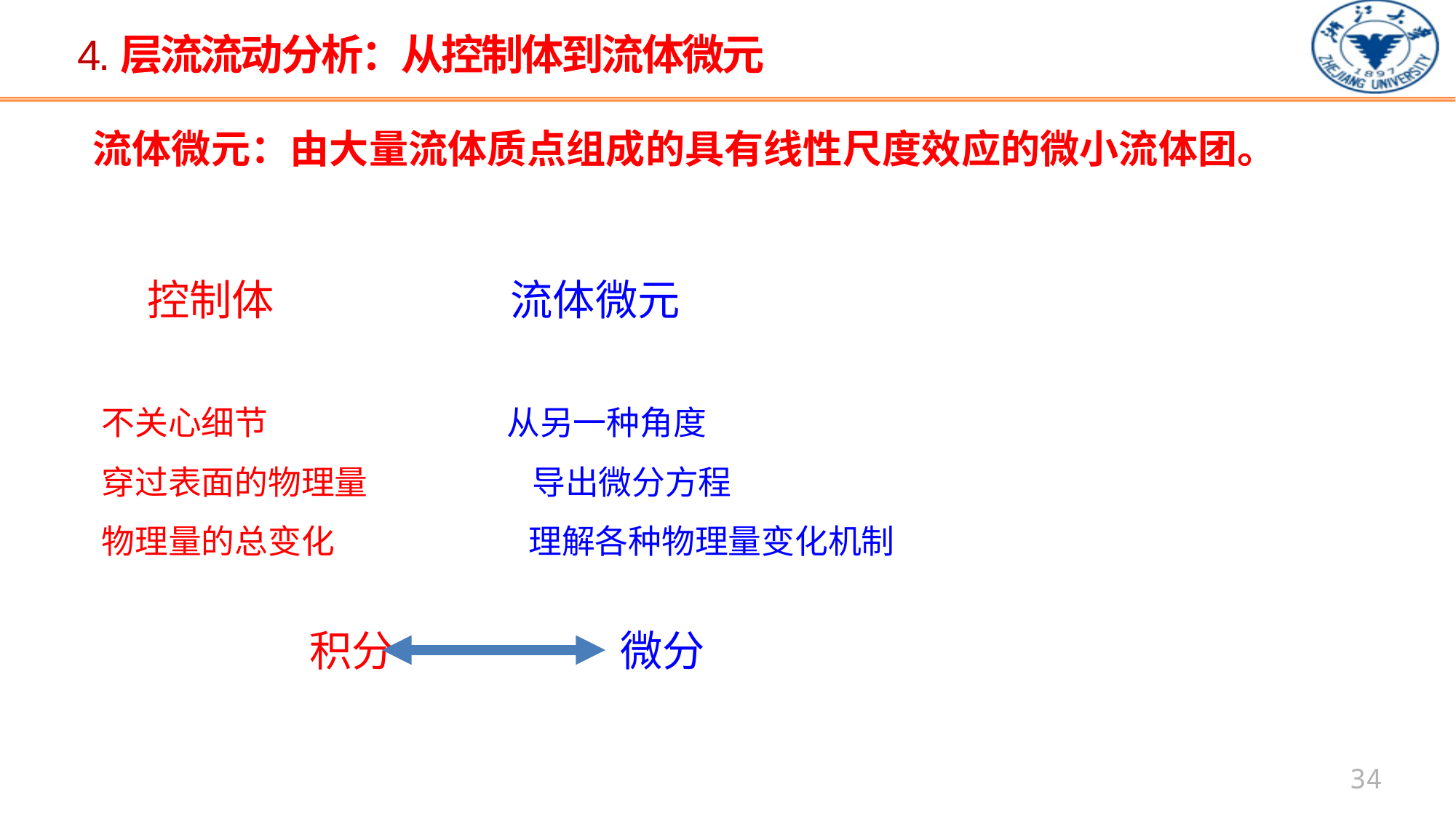

4.层流流动分析：从控制体到流体微元
流体微元：由大量流体质点组成的具有线性尺度效应的微小流体团。
     控制体                         流体微元

不关心细节                                从另一种角度
穿过表面的物理量                      导出微分方程
物理量的总变化                          理解各种物理量变化机制
积分                        微分
34